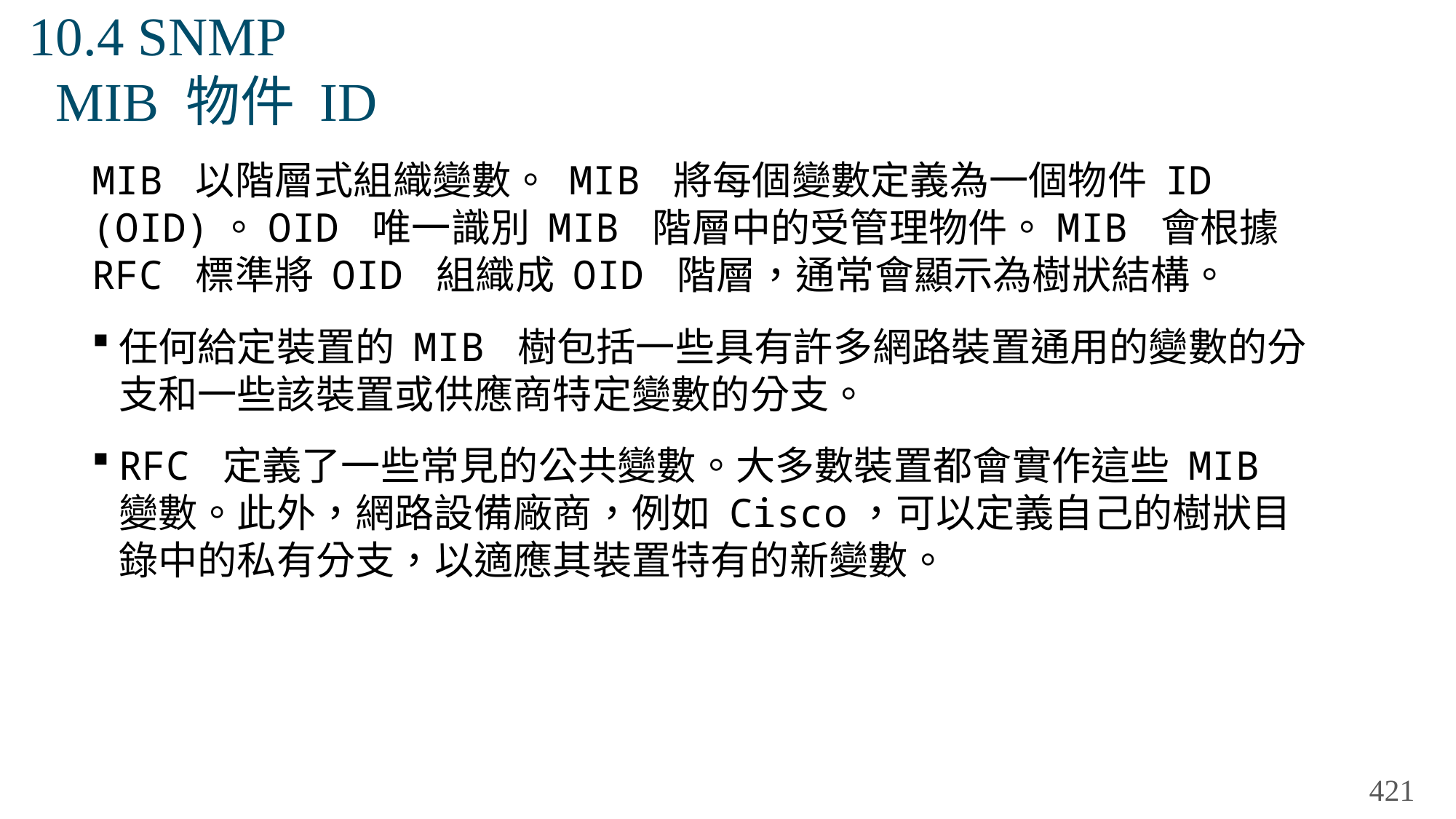

# 10.4 SNMP MIB 物件 ID
MIB 以階層式組織變數。 MIB 將每個變數定義為一個物件 ID (OID)。OID 唯一識別 MIB 階層中的受管理物件。MIB 會根據 RFC 標準將 OID 組織成 OID 階層，通常會顯示為樹狀結構。
任何給定裝置的 MIB 樹包括一些具有許多網路裝置通用的變數的分支和一些該裝置或供應商特定變數的分支。
RFC 定義了一些常見的公共變數。大多數裝置都會實作這些 MIB 變數。此外，網路設備廠商，例如 Cisco，可以定義自己的樹狀目錄中的私有分支，以適應其裝置特有的新變數。
421